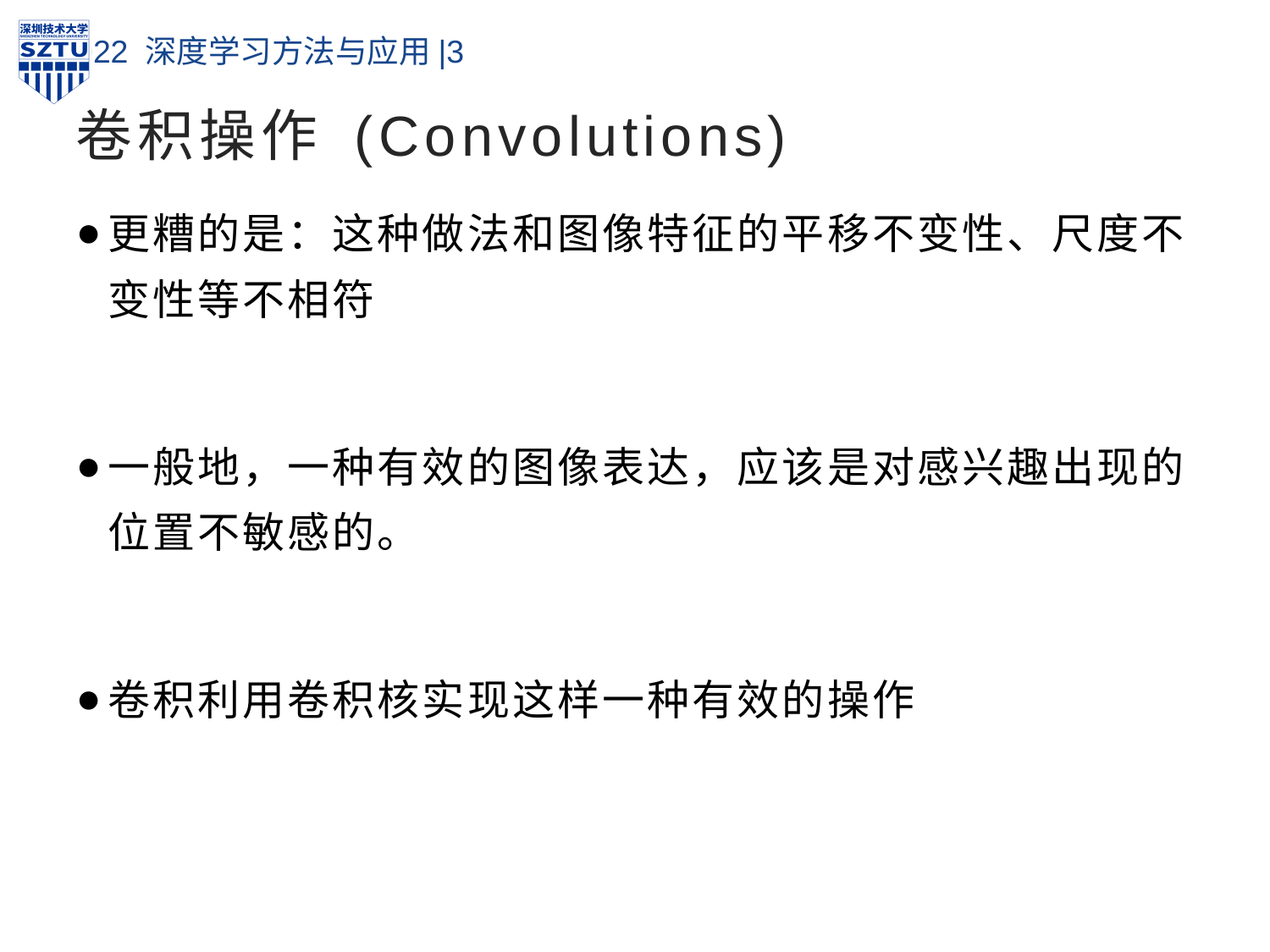

# 卷积操作 (Convolutions)
更糟的是：这种做法和图像特征的平移不变性、尺度不变性等不相符

一般地，一种有效的图像表达，应该是对感兴趣出现的位置不敏感的。

卷积利用卷积核实现这样一种有效的操作
3